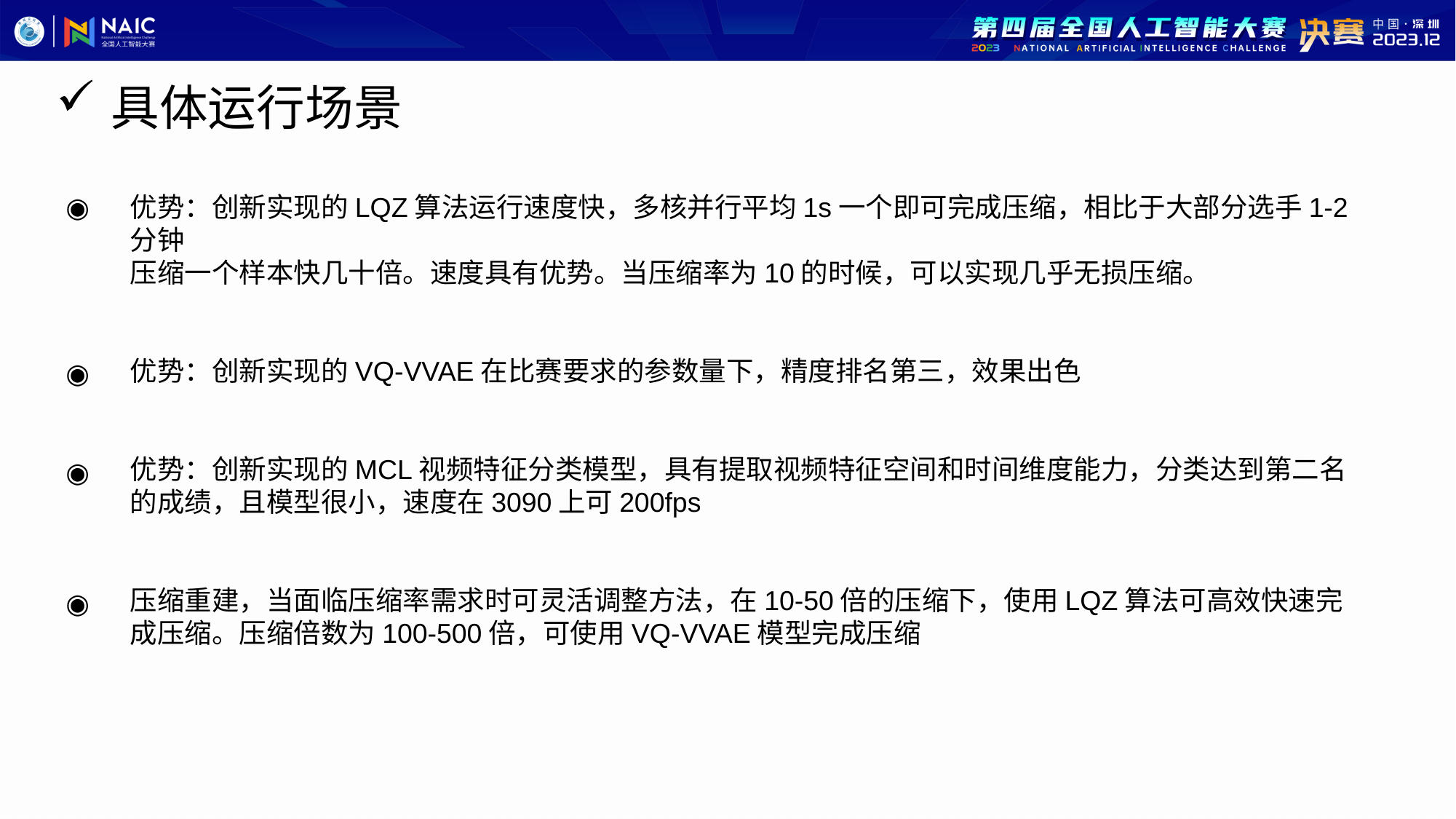

具体运行场景
◉
优势：创新实现的LQZ算法运行速度快，多核并行平均1s一个即可完成压缩，相比于大部分选手1-2分钟
压缩一个样本快几十倍。速度具有优势。当压缩率为10的时候，可以实现几乎无损压缩。

优势：创新实现的VQ-VVAE在比赛要求的参数量下，精度排名第三，效果出色

优势：创新实现的MCL视频特征分类模型，具有提取视频特征空间和时间维度能力，分类达到第二名
的成绩，且模型很小，速度在3090上可200fps

压缩重建，当面临压缩率需求时可灵活调整方法，在10-50倍的压缩下，使用LQZ算法可高效快速完成压缩。压缩倍数为100-500倍，可使用VQ-VVAE模型完成压缩

◉
◉
◉